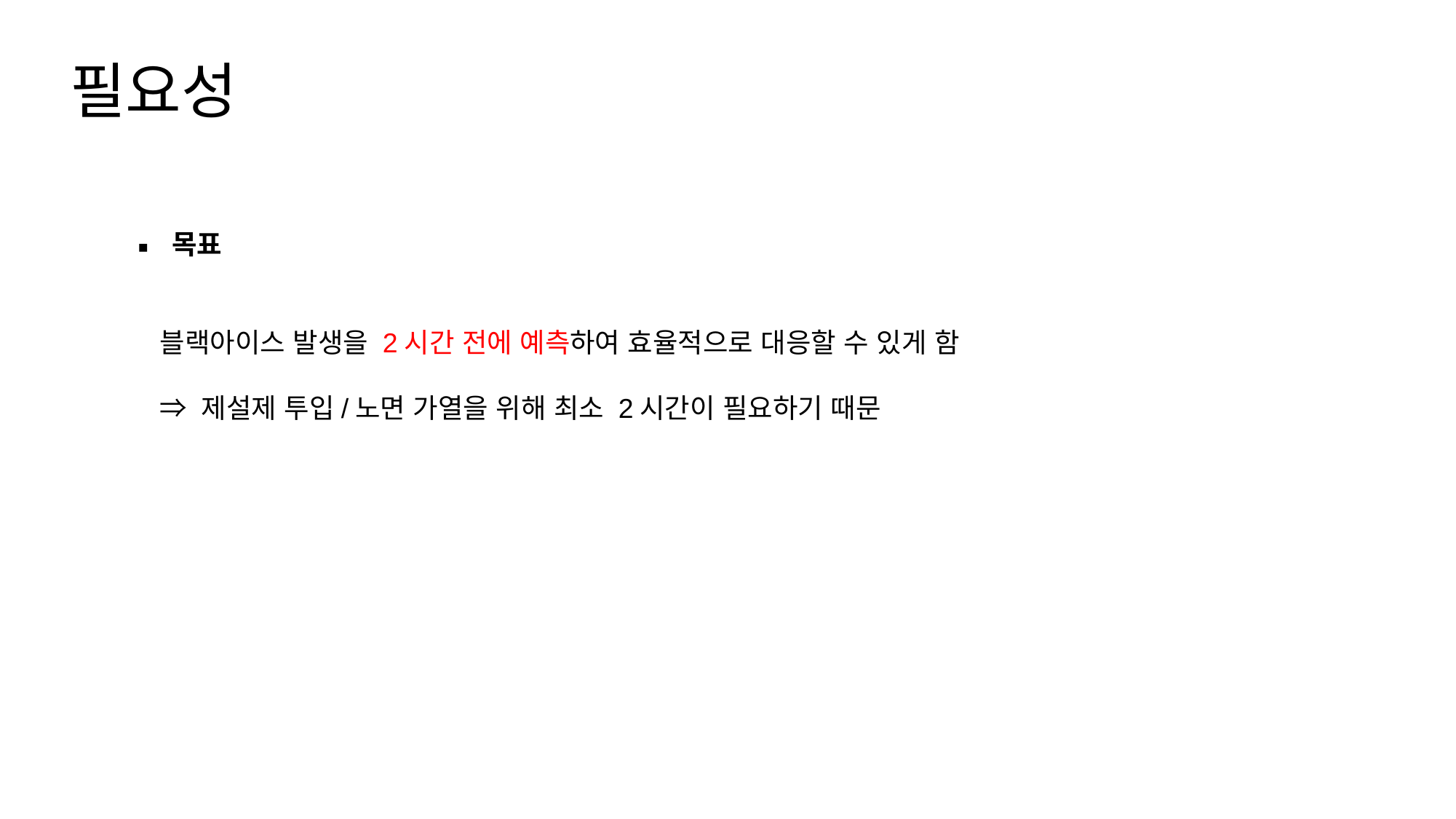

필요성
목표

블랙아이스 발생을 2시간 전에 예측하여 효율적으로 대응할 수 있게 함
⇒ 제설제 투입/노면 가열을 위해 최소 2시간이 필요하기 때문